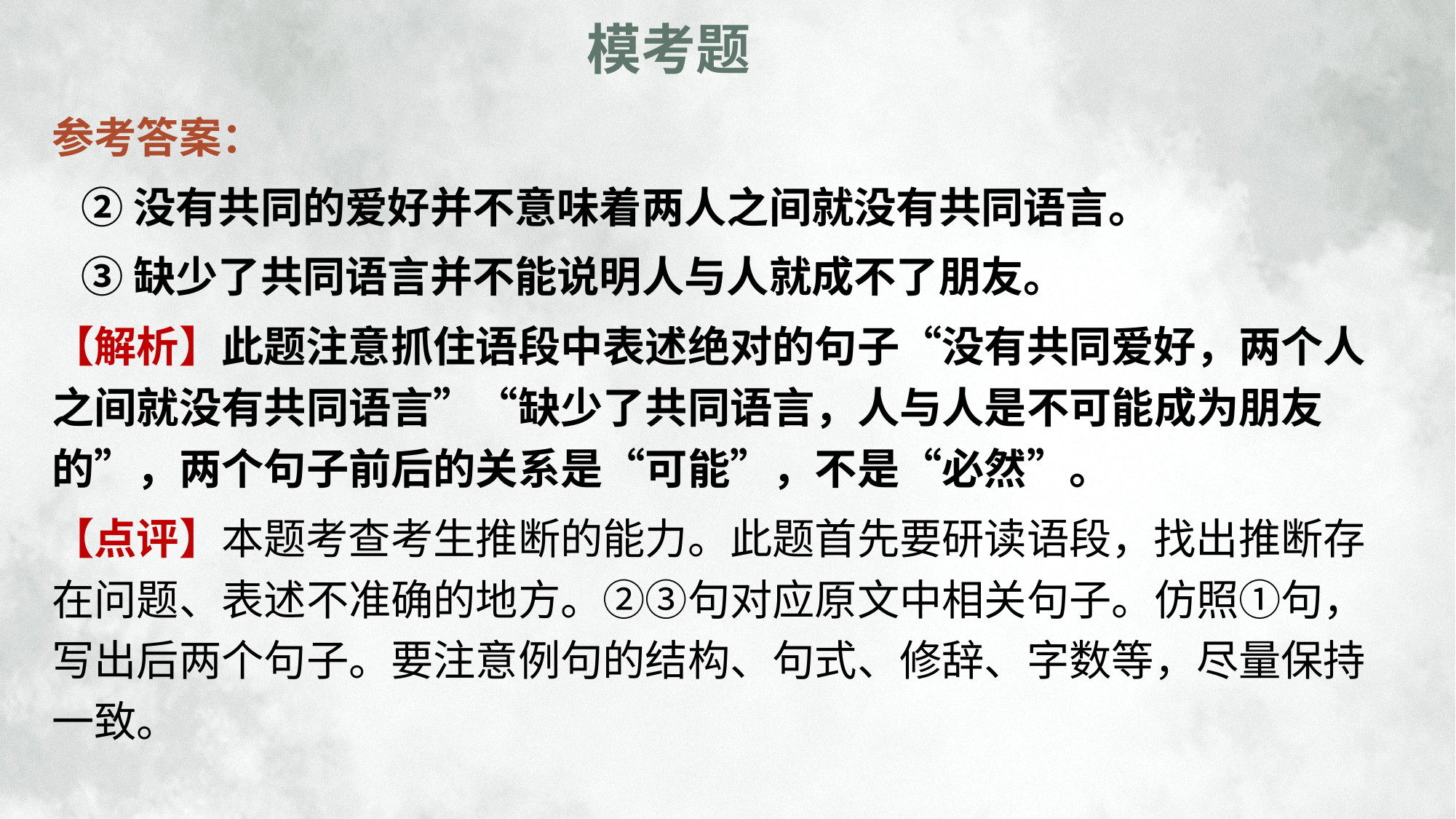

模考题
参考答案：
   ②没有共同的爱好并不意味着两人之间就没有共同语言。
   ③缺少了共同语言并不能说明人与人就成不了朋友。
【解析】此题注意抓住语段中表述绝对的句子“没有共同爱好，两个人之间就没有共同语言”“缺少了共同语言，人与人是不可能成为朋友的”，两个句子前后的关系是“可能”，不是“必然”。
【点评】本题考查考生推断的能力。此题首先要研读语段，找出推断存在问题、表述不准确的地方。②③句对应原文中相关句子。仿照①句，写出后两个句子。要注意例句的结构、句式、修辞、字数等，尽量保持一致。